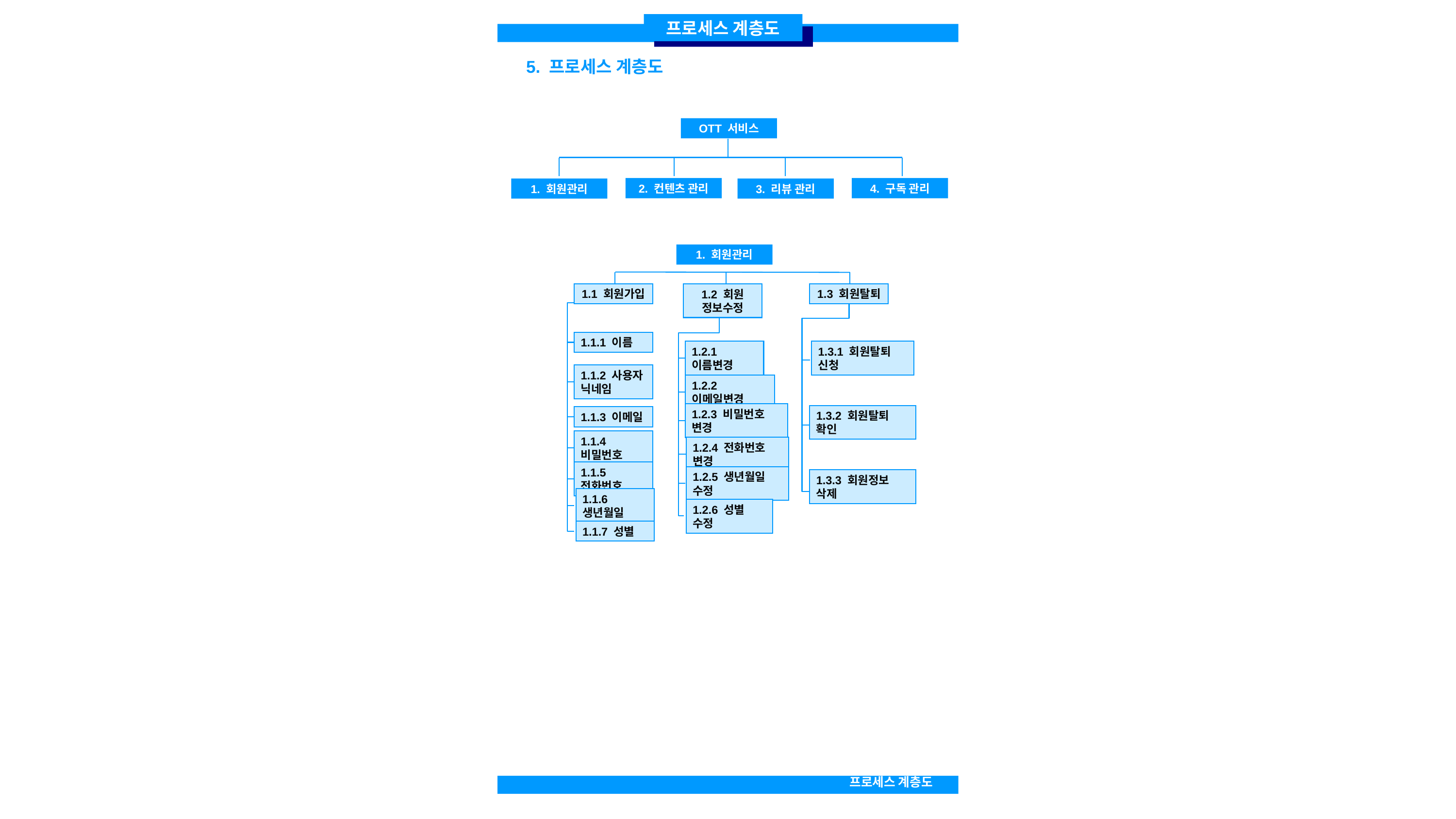

프로세스 계층도

5. 프로세스 계층도

OTT 서비스
2. 컨텐츠 관리
4. 구독 관리
1. 회원관리
3. 리뷰 관리
1. 회원관리
1.1 회원가입
1.3 회원탈퇴

1.2 회원 정보수정

1.1.1 이름
1.3.1 회원탈퇴 신청
1.2.1 이름변경
1.1.2 사용자 닉네임
1.2.2 이메일변경
1.1.3 이메일
1.2.3 비밀번호 변경
1.3.2 회원탈퇴 확인
1.1.4 비밀번호
1.2.4 전화번호 변경
1.1.5 전화번호
1.2.5 생년월일 수정
1.3.3 회원정보 삭제
1.1.6 생년월일
1.2.6 성별 수정
1.1.7 성별
프로세스 계층도